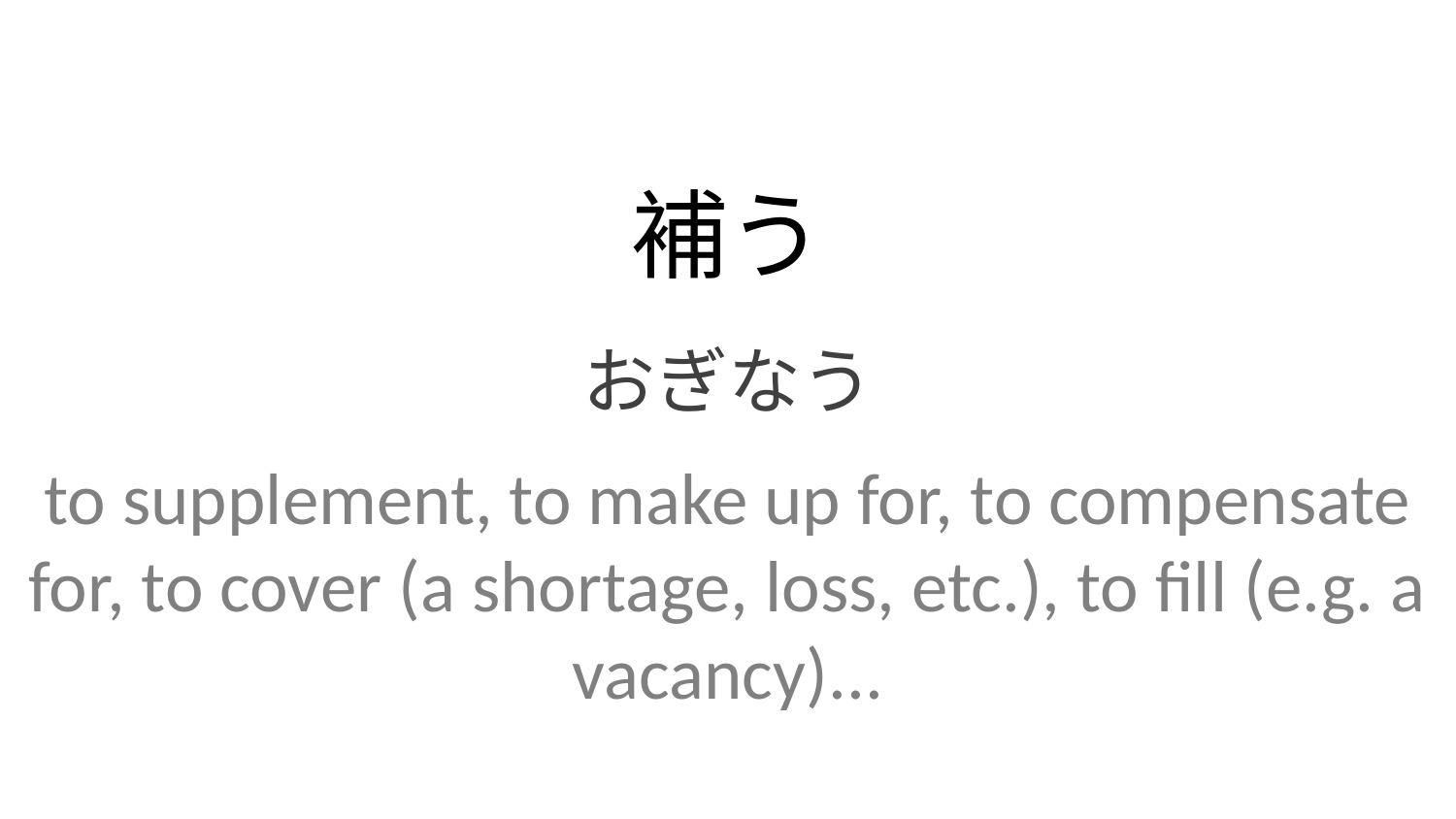

補う

おぎなう
to supplement, to make up for, to compensate for, to cover (a shortage, loss, etc.), to fill (e.g. a vacancy)...